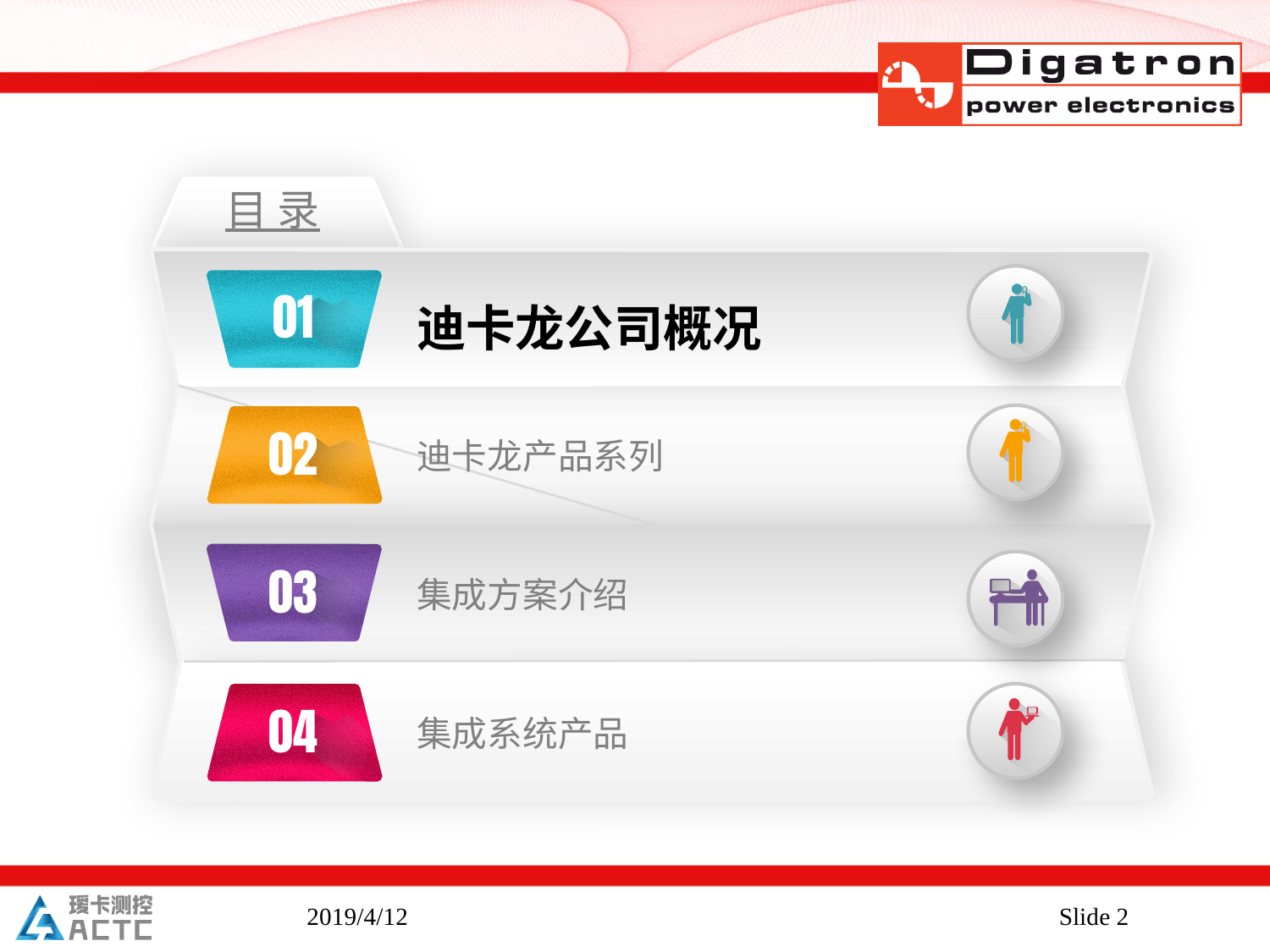

目 录

01

迪卡龙公司概况

02
迪卡龙产品系列

03
集成方案介绍

04

集成系统产品

2019/4/12
Slide 2